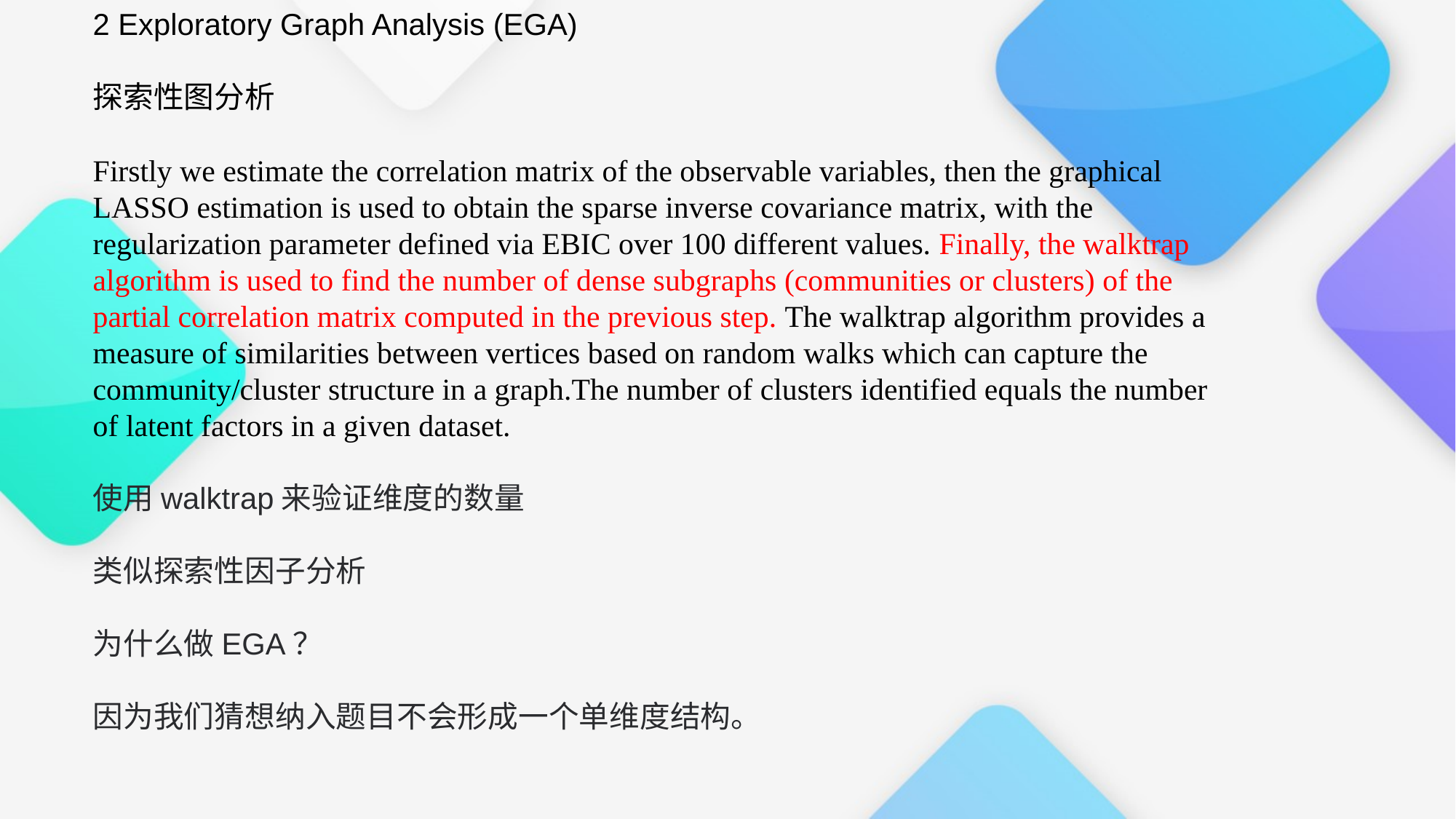

2 Exploratory Graph Analysis (EGA)

探索性图分析

Firstly we estimate the correlation matrix of the observable variables, then the graphical LASSO estimation is used to obtain the sparse inverse covariance matrix, with the regularization parameter defined via EBIC over 100 different values. Finally, the walktrap algorithm is used to find the number of dense subgraphs (communities or clusters) of the partial correlation matrix computed in the previous step. The walktrap algorithm provides a measure of similarities between vertices based on random walks which can capture the community/cluster structure in a graph.The number of clusters identified equals the number of latent factors in a given dataset.

使用walktrap来验证维度的数量

类似探索性因子分析

为什么做EGA？
因为我们猜想纳入题目不会形成一个单维度结构。